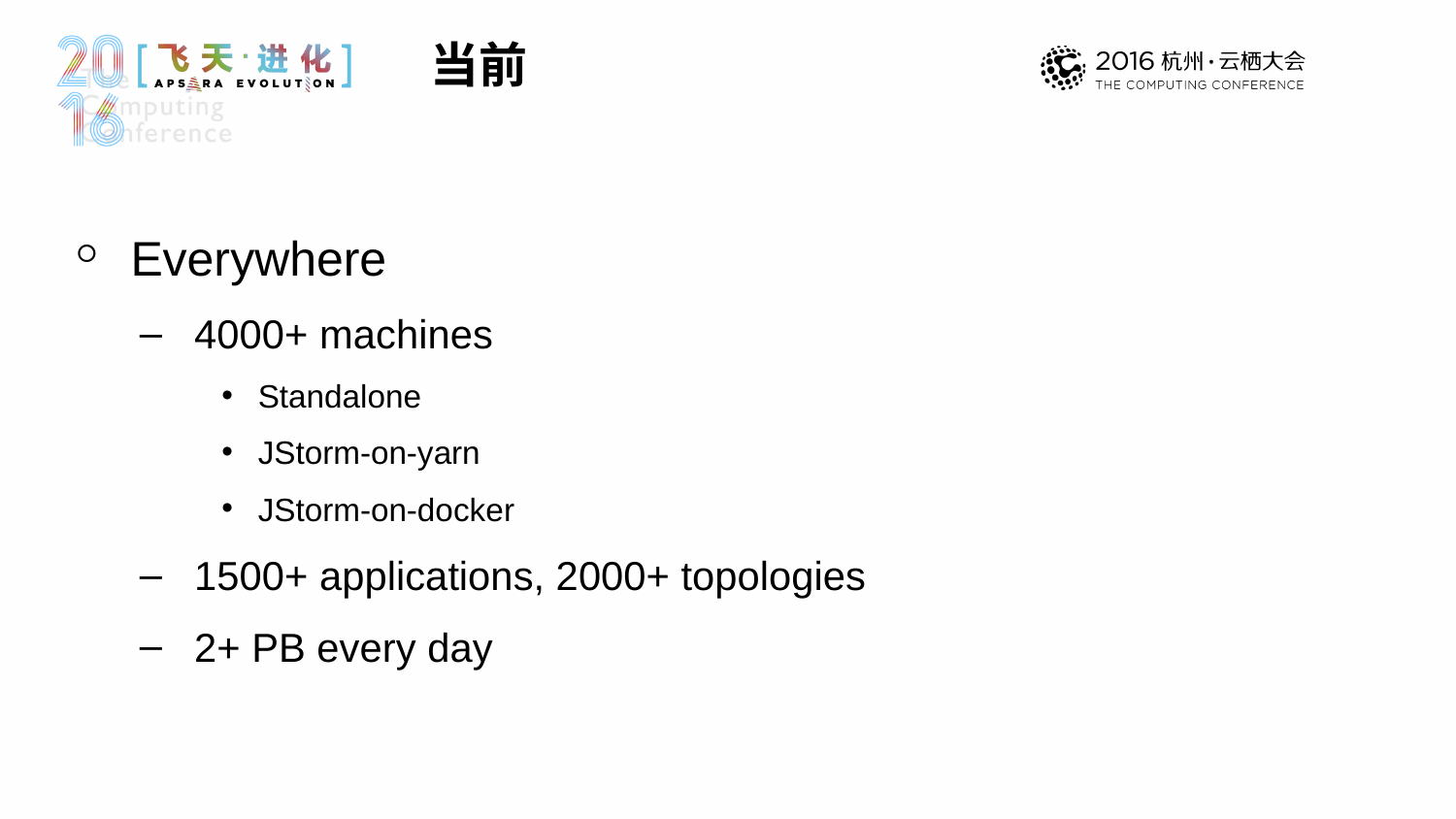

当前
Everywhere
4000+ machines
Standalone
JStorm-on-yarn
JStorm-on-docker
1500+ applications, 2000+ topologies
2+ PB every day